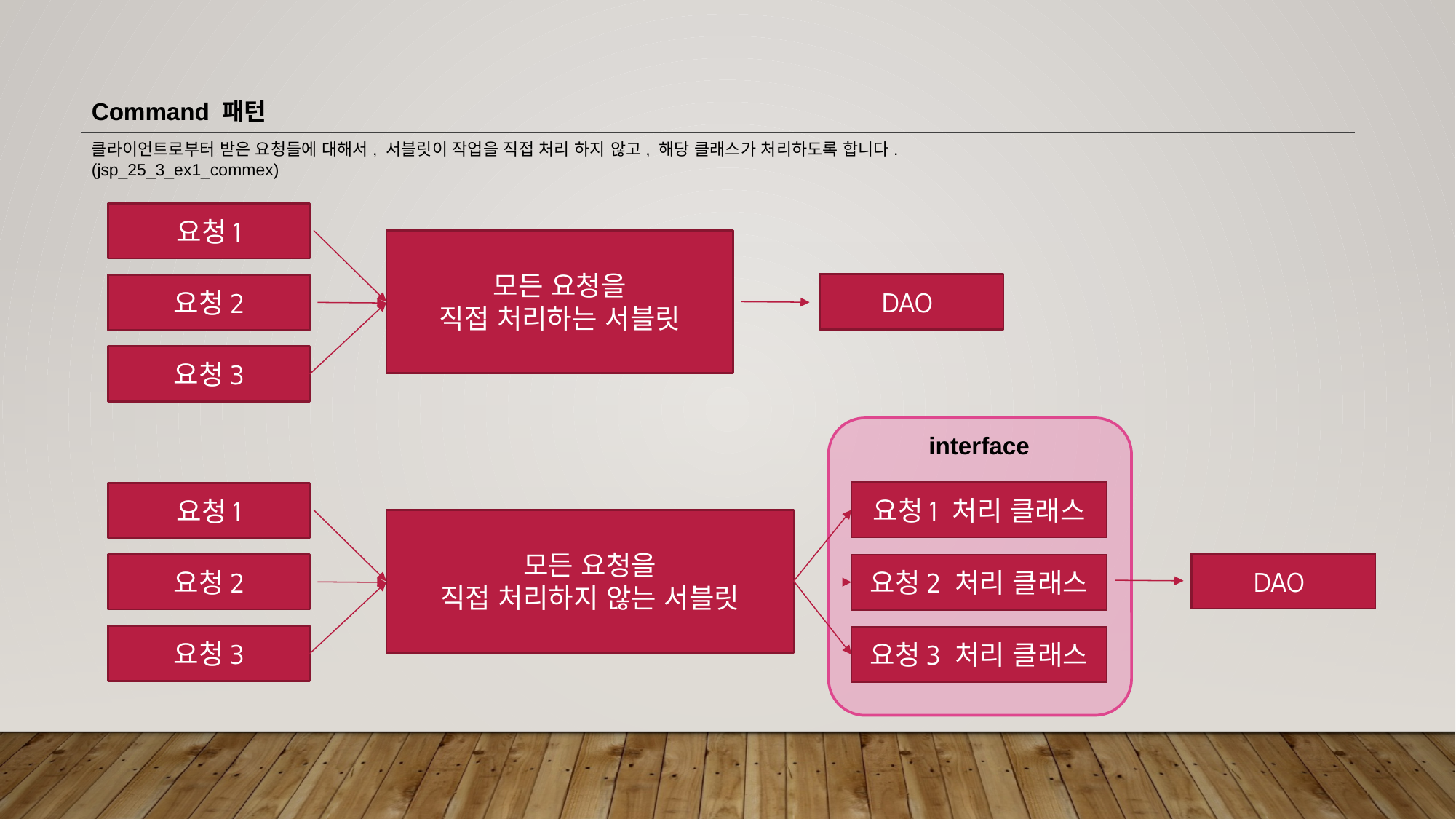

Command 패턴
클라이언트로부터 받은 요청들에 대해서, 서블릿이 작업을 직접 처리 하지 않고, 해당 클래스가 처리하도록 합니다.
(jsp_25_3_ex1_commex)
요청1
모든 요청을
직접 처리하는 서블릿
DAO
요청2
요청3

interface
요청1 처리 클래스
요청1
모든 요청을
직접 처리하지 않는 서블릿
DAO
요청2
요청2 처리 클래스
요청3
요청3 처리 클래스